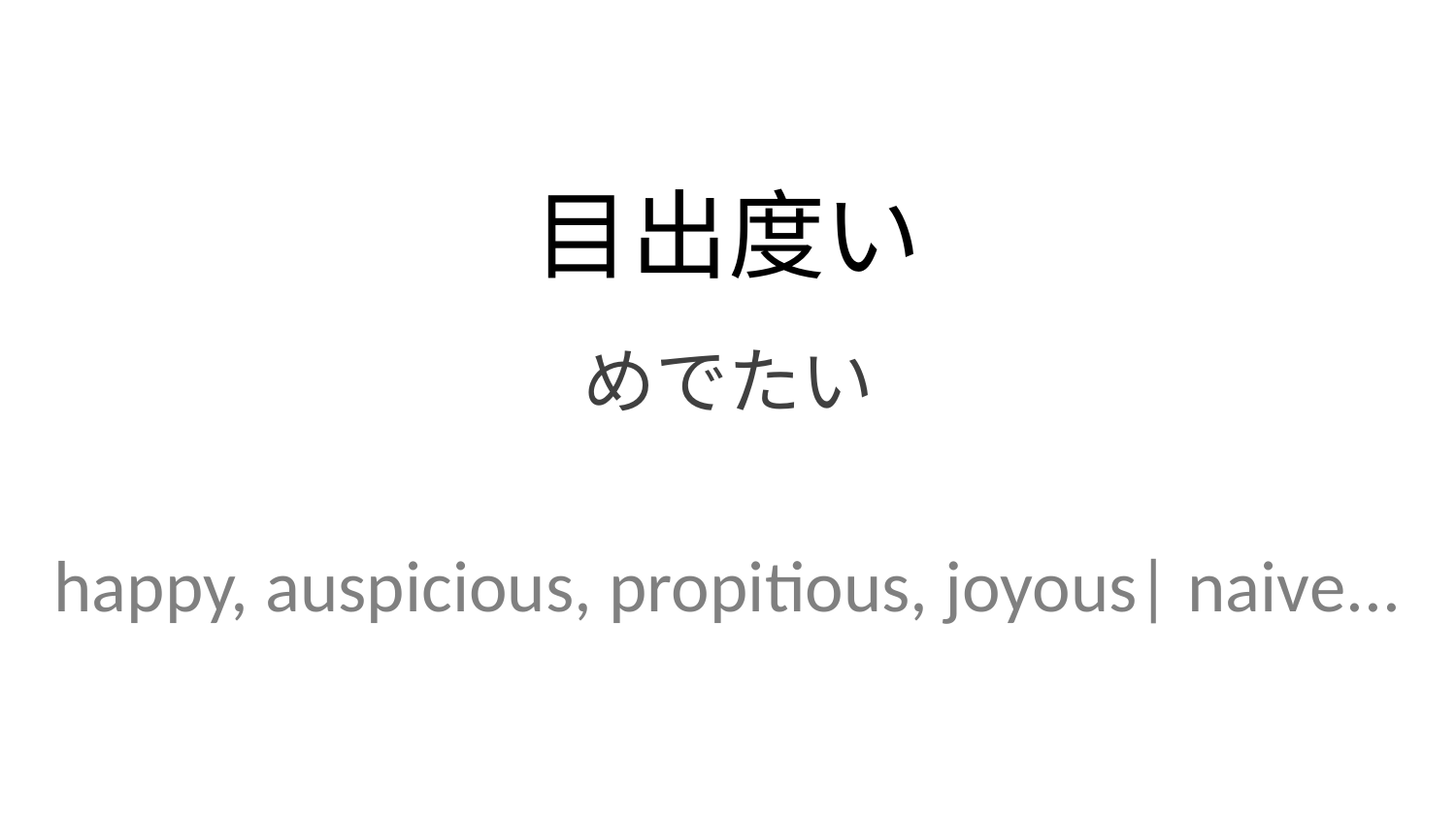

目出度い

めでたい
happy, auspicious, propitious, joyous| naive...